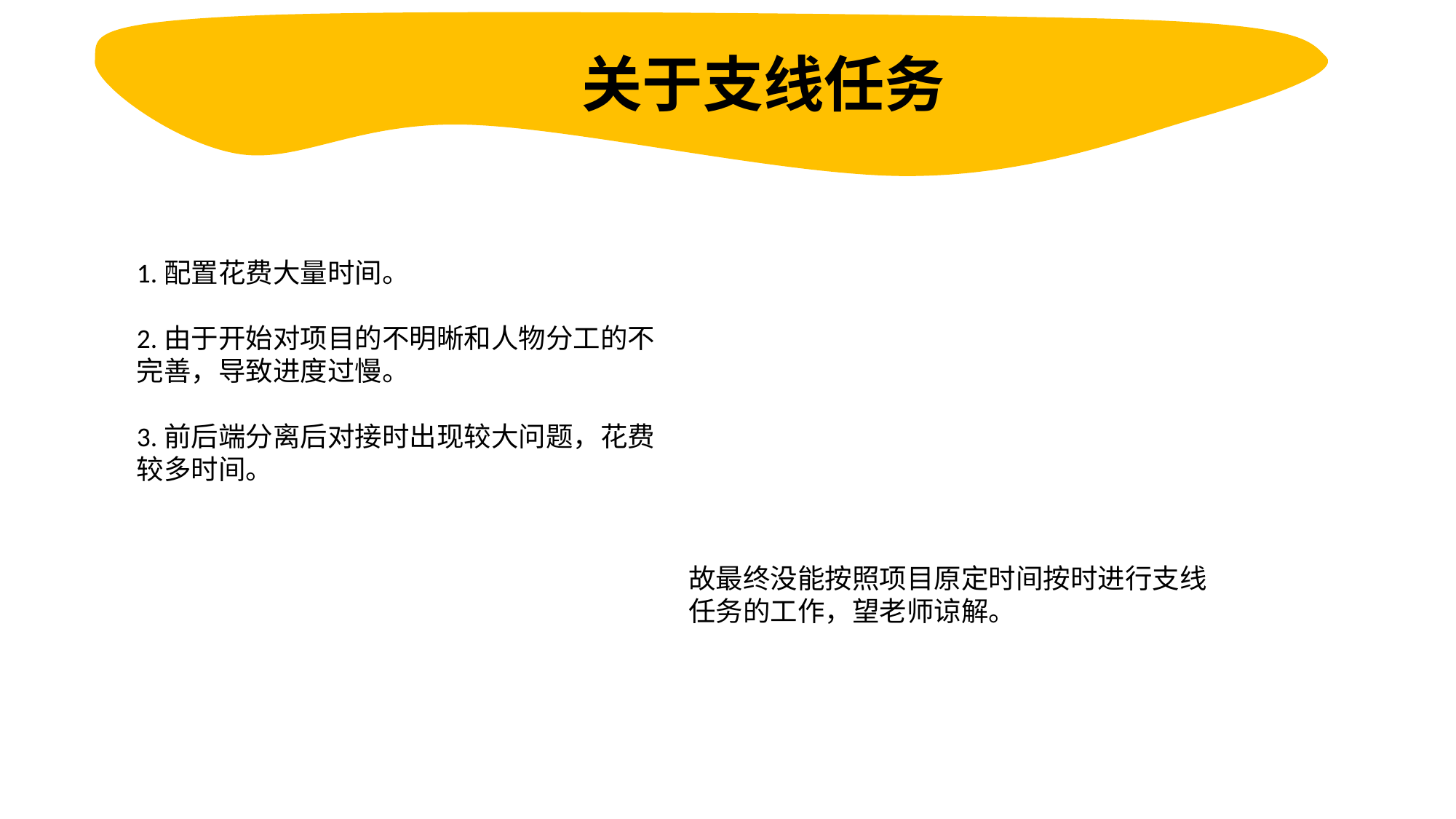

关于支线任务
1.配置花费大量时间。

2.由于开始对项目的不明晰和人物分工的不完善，导致进度过慢。

3.前后端分离后对接时出现较大问题，花费较多时间。

故最终没能按照项目原定时间按时进行支线任务的工作，望老师谅解。